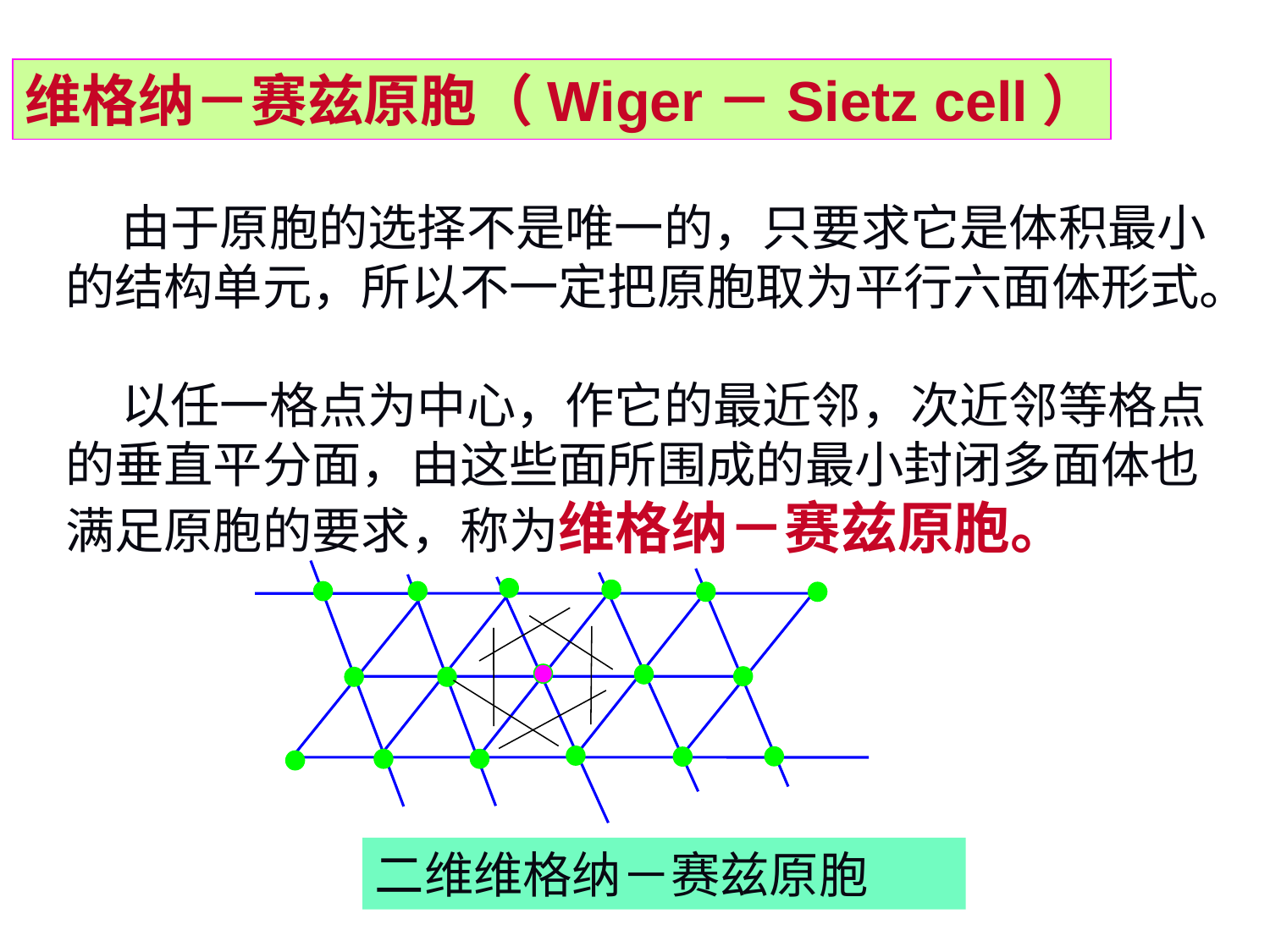

维格纳－赛兹原胞（Wiger－Sietz cell）
    由于原胞的选择不是唯一的，只要求它是体积最小的结构单元，所以不一定把原胞取为平行六面体形式。

    以任一格点为中心，作它的最近邻，次近邻等格点的垂直平分面，由这些面所围成的最小封闭多面体也满足原胞的要求，称为维格纳－赛兹原胞。

二维维格纳－赛兹原胞